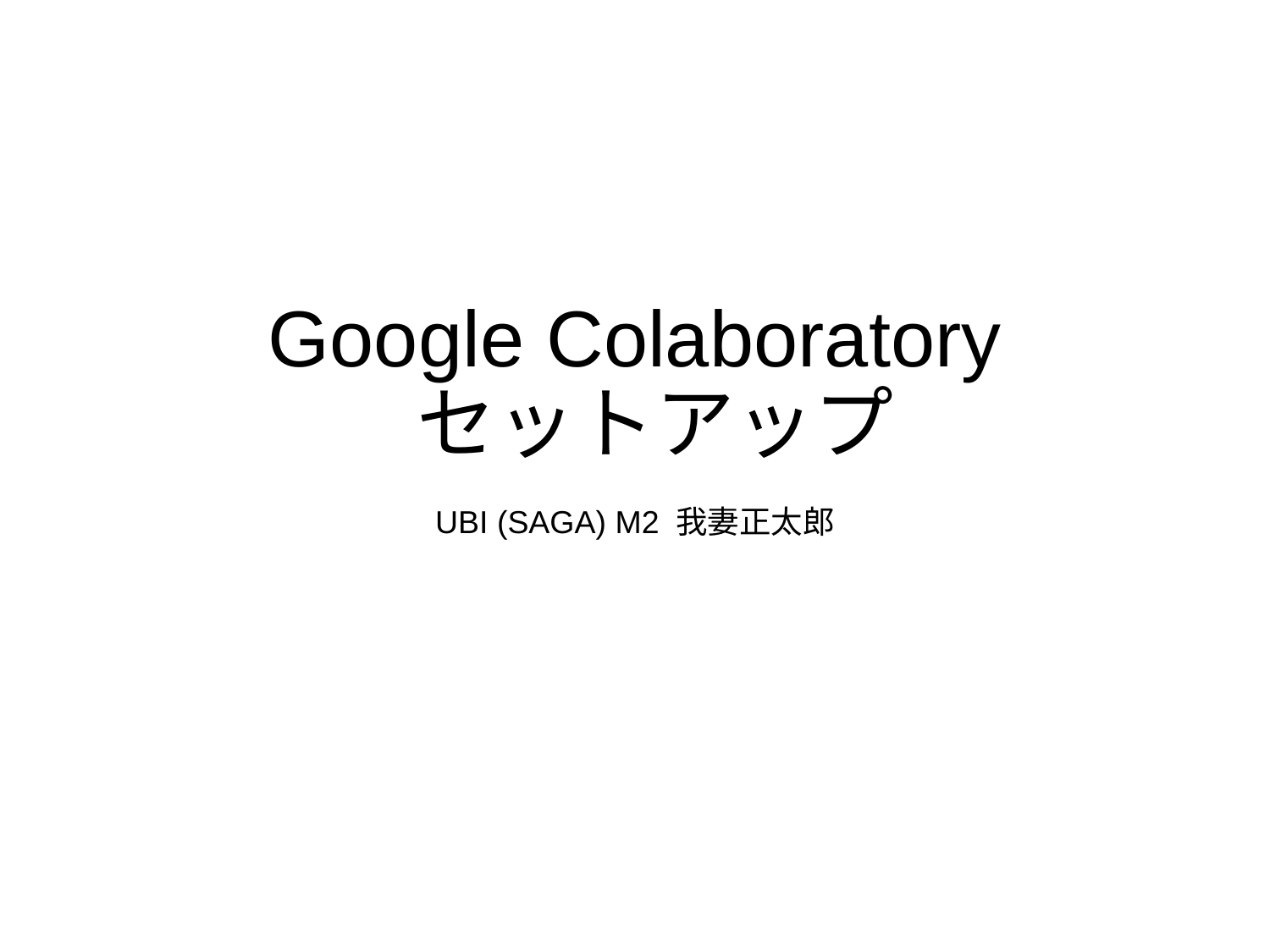

# Google Colaboratory セットアップ
UBI (SAGA) M2 我妻正太郎